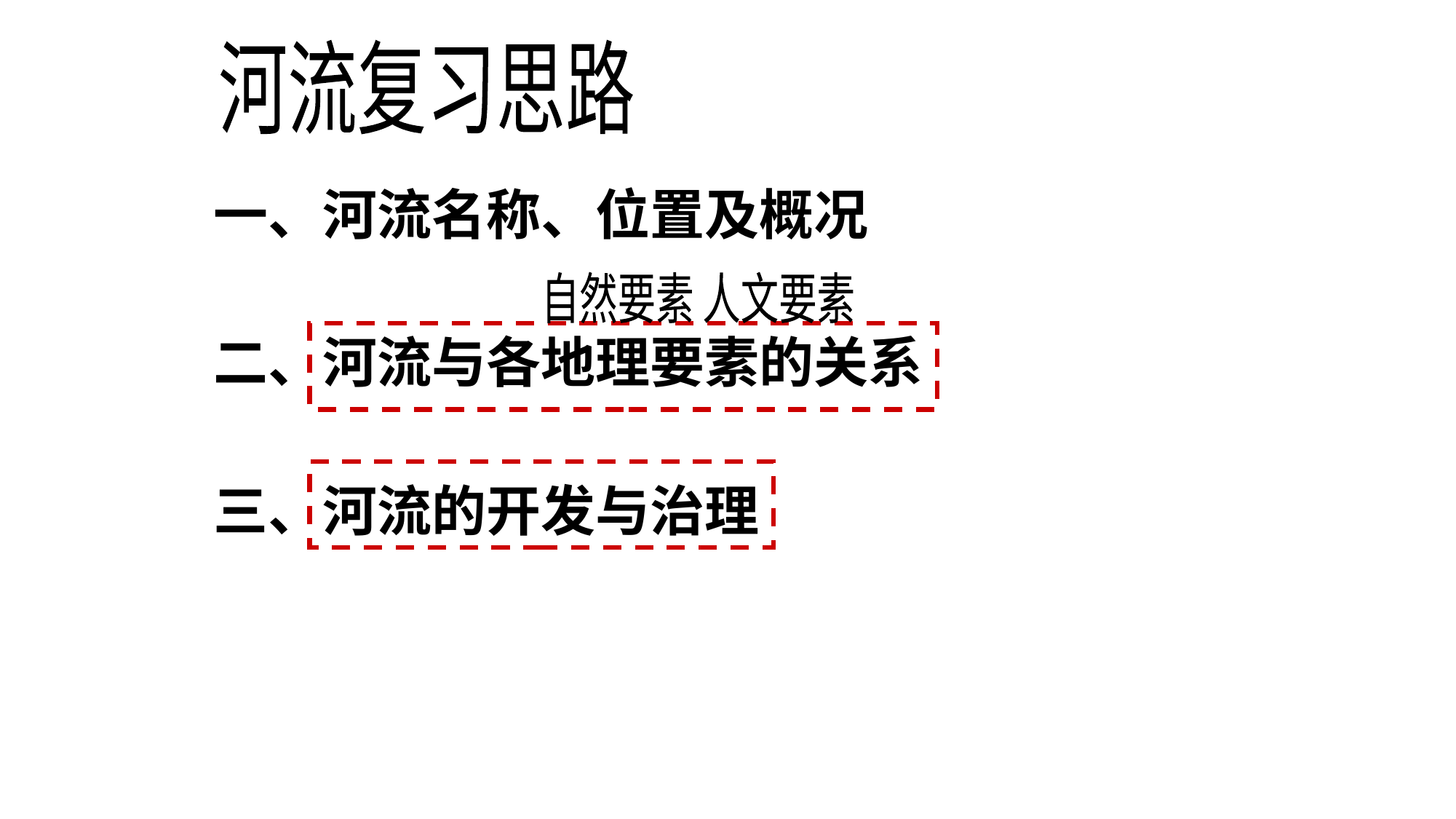

河流复习思路
一、河流名称、位置及概况

二、河流与各地理要素的关系

三、河流的开发与治理

自然要素 人文要素